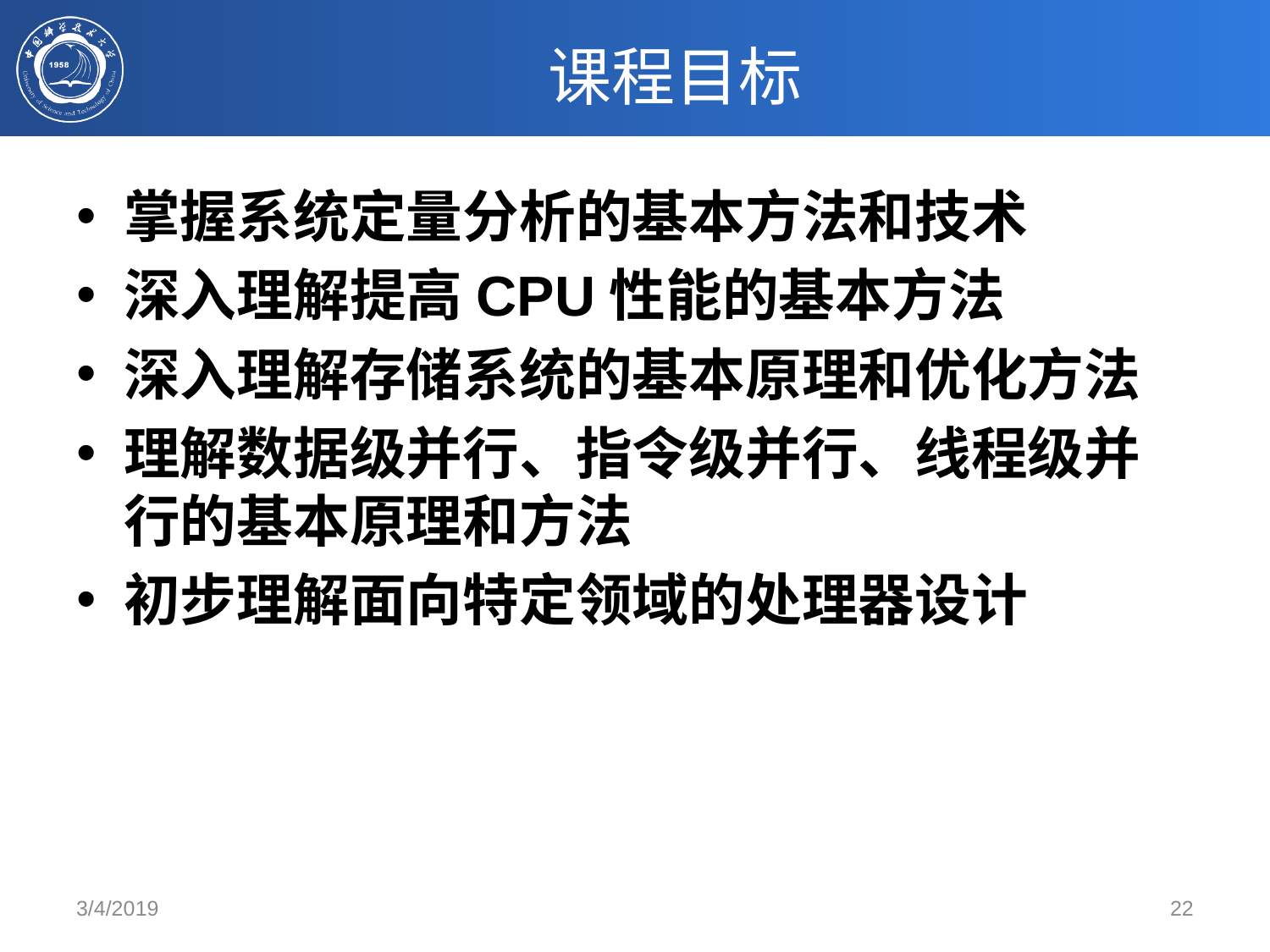

# 课程目标
掌握系统定量分析的基本方法和技术
深入理解提高CPU性能的基本方法
深入理解存储系统的基本原理和优化方法
理解数据级并行、指令级并行、线程级并行的基本原理和方法
初步理解面向特定领域的处理器设计
3/4/2019
22